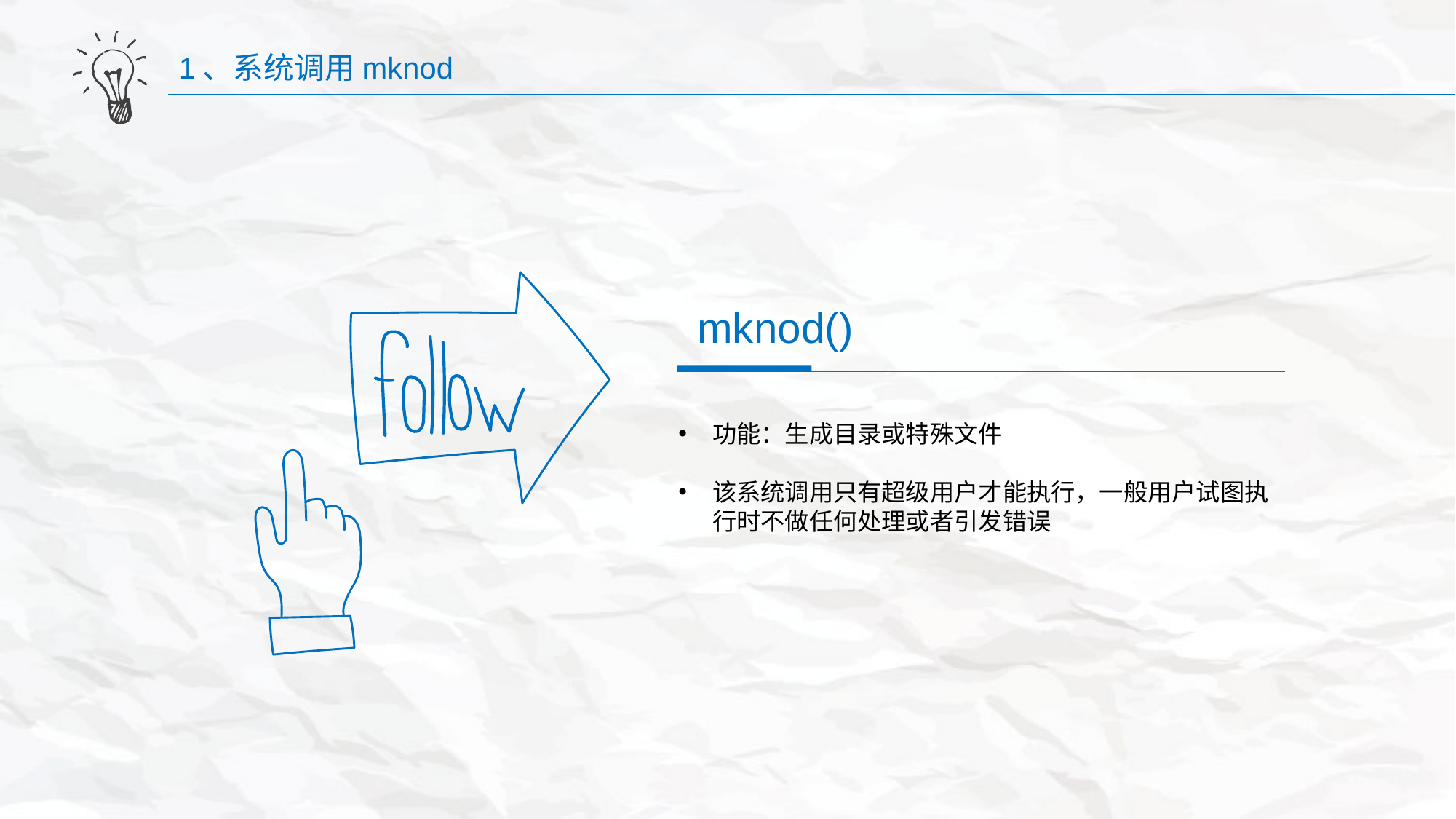

1、系统调用mknod

mknod()
功能：生成目录或特殊文件

该系统调用只有超级用户才能执行，一般用户试图执行时不做任何处理或者引发错误